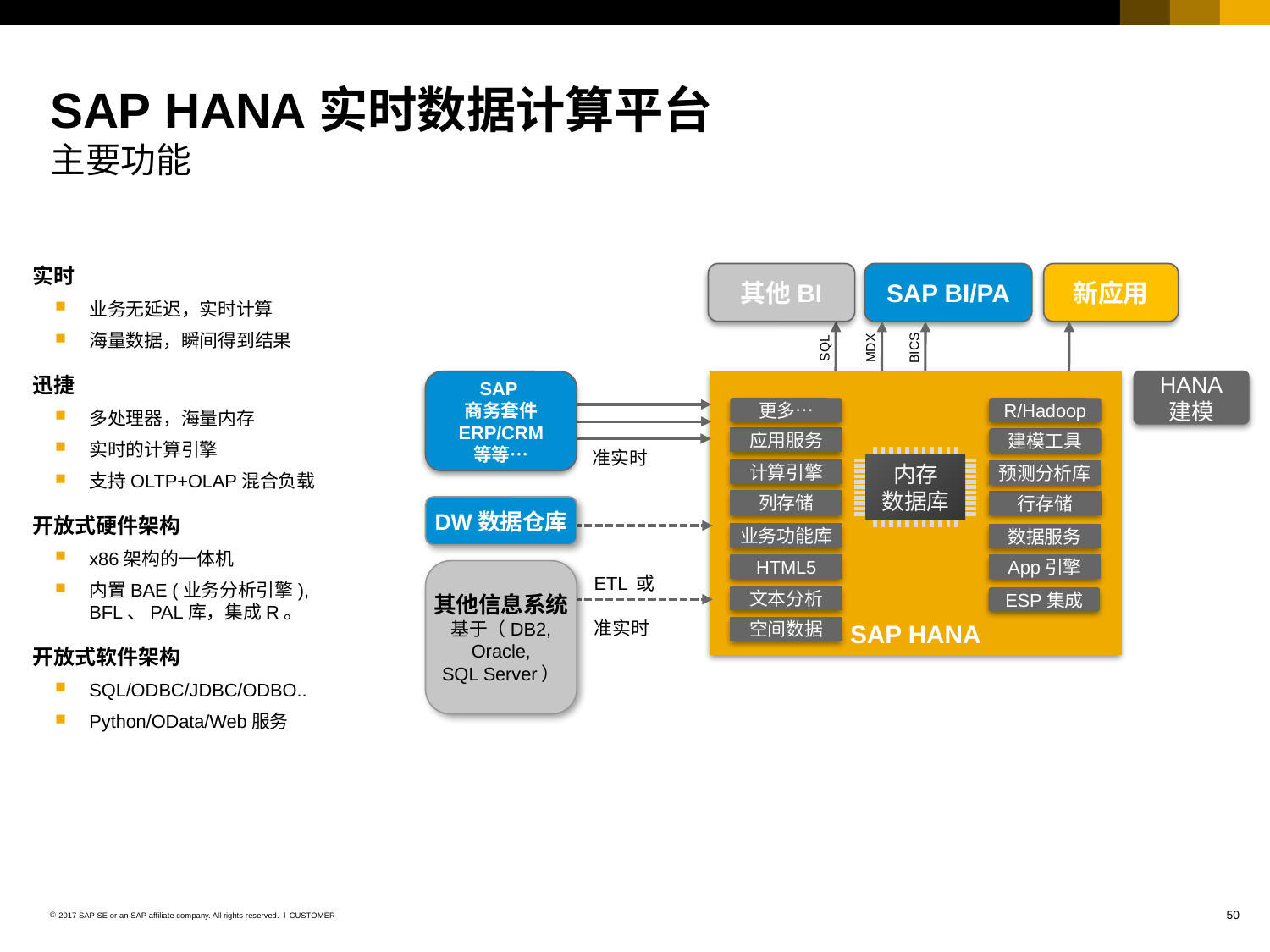

# SAP HANA实时数据计算平台 主要功能
实时
业务无延迟，实时计算
海量数据，瞬间得到结果
迅捷
多处理器，海量内存
实时的计算引擎
支持OLTP+OLAP混合负载
开放式硬件架构
x86架构的一体机
内置BAE (业务分析引擎), BFL、PAL库，集成R。
开放式软件架构
SQL/ODBC/JDBC/ODBO..
Python/OData/Web服务
其他BI
SAP BI/PA
新应用
SQL
MDX
BICS
SAP
商务套件
ERP/CRM
等等…
SAP HANA
HANA
建模
R/Hadoop
应用服务
预测分析库
HTML5
App引擎
业务功能库
更多…
ESP集成
建模工具
准实时
内存
数据库
计算引擎
列存储
行存储
DW数据仓库
数据服务
其他信息系统
基于（DB2,
Oracle,
SQL Server）
ETL 或

准实时
文本分析
空间数据